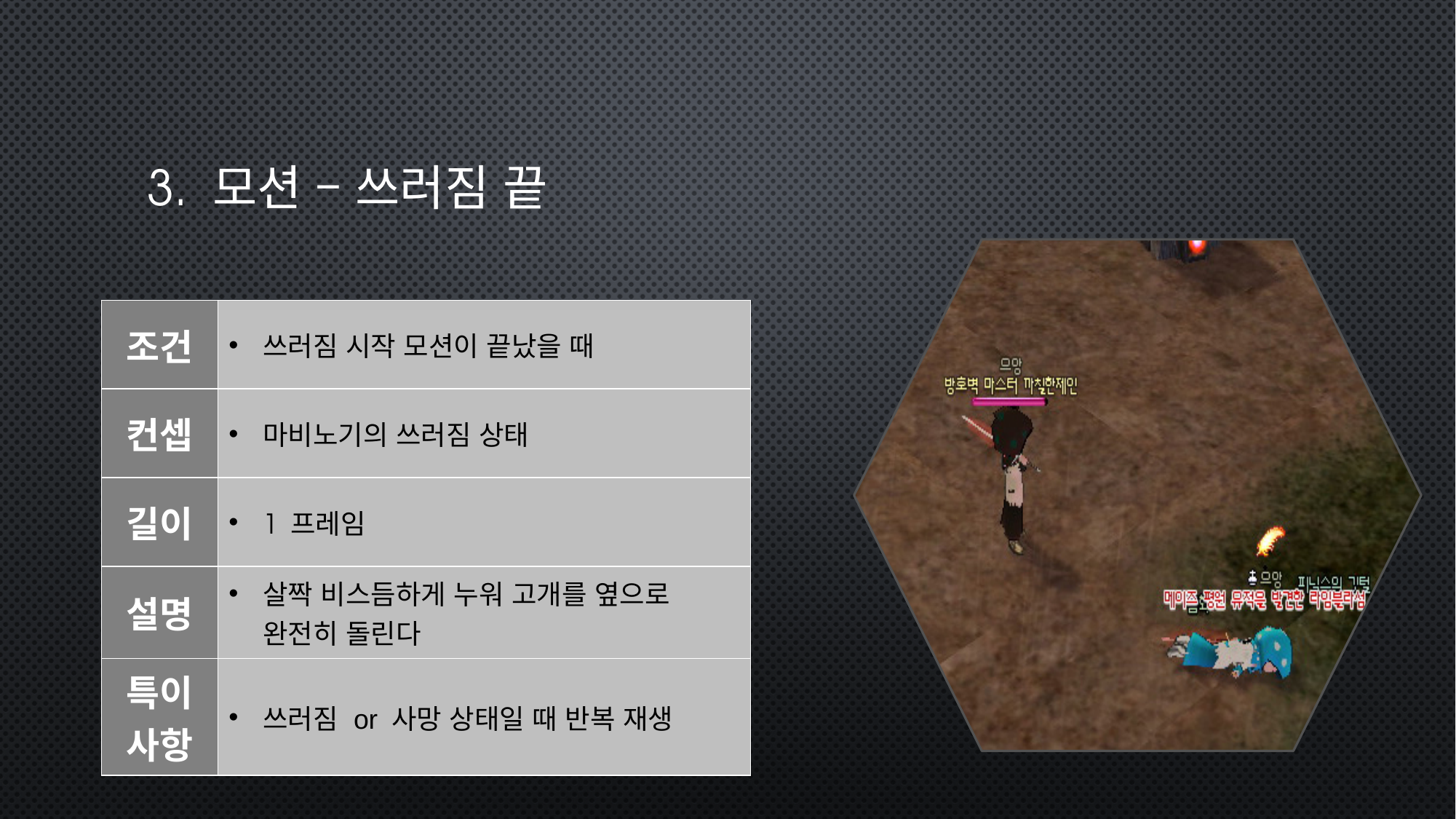

# 3. 모션 – 쓰러짐 끝

| 조건 | 쓰러짐 시작 모션이 끝났을 때 |
| --- | --- |
| 컨셉 | 마비노기의 쓰러짐 상태 |
| 길이 | 1 프레임 |
| 설명 | 살짝 비스듬하게 누워 고개를 옆으로 완전히 돌린다 |
| 특이사항 | 쓰러짐 or 사망 상태일 때 반복 재생 |